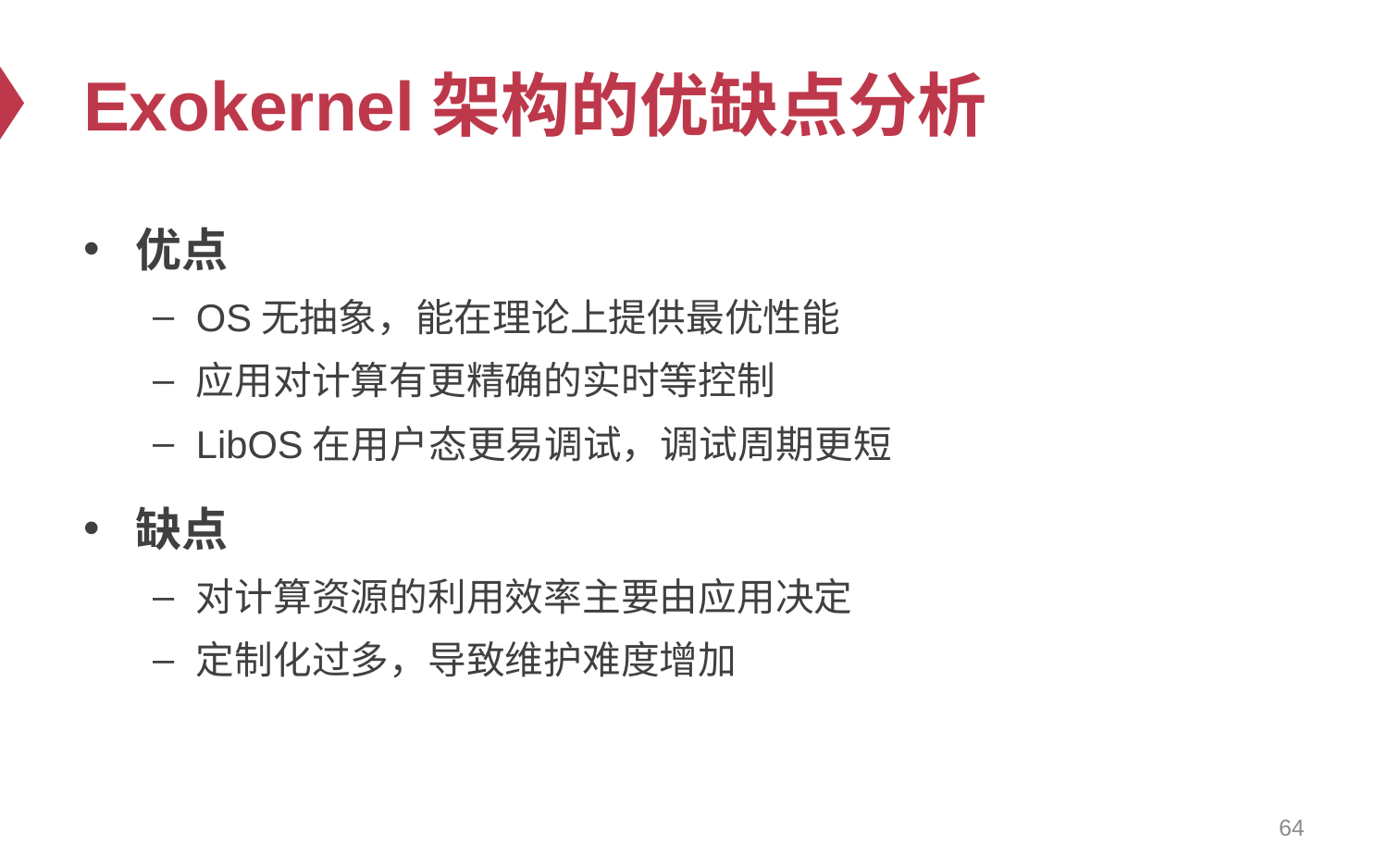

# Exokernel架构的优缺点分析
优点
OS无抽象，能在理论上提供最优性能
应用对计算有更精确的实时等控制
LibOS在用户态更易调试，调试周期更短
缺点
对计算资源的利用效率主要由应用决定
定制化过多，导致维护难度增加
64